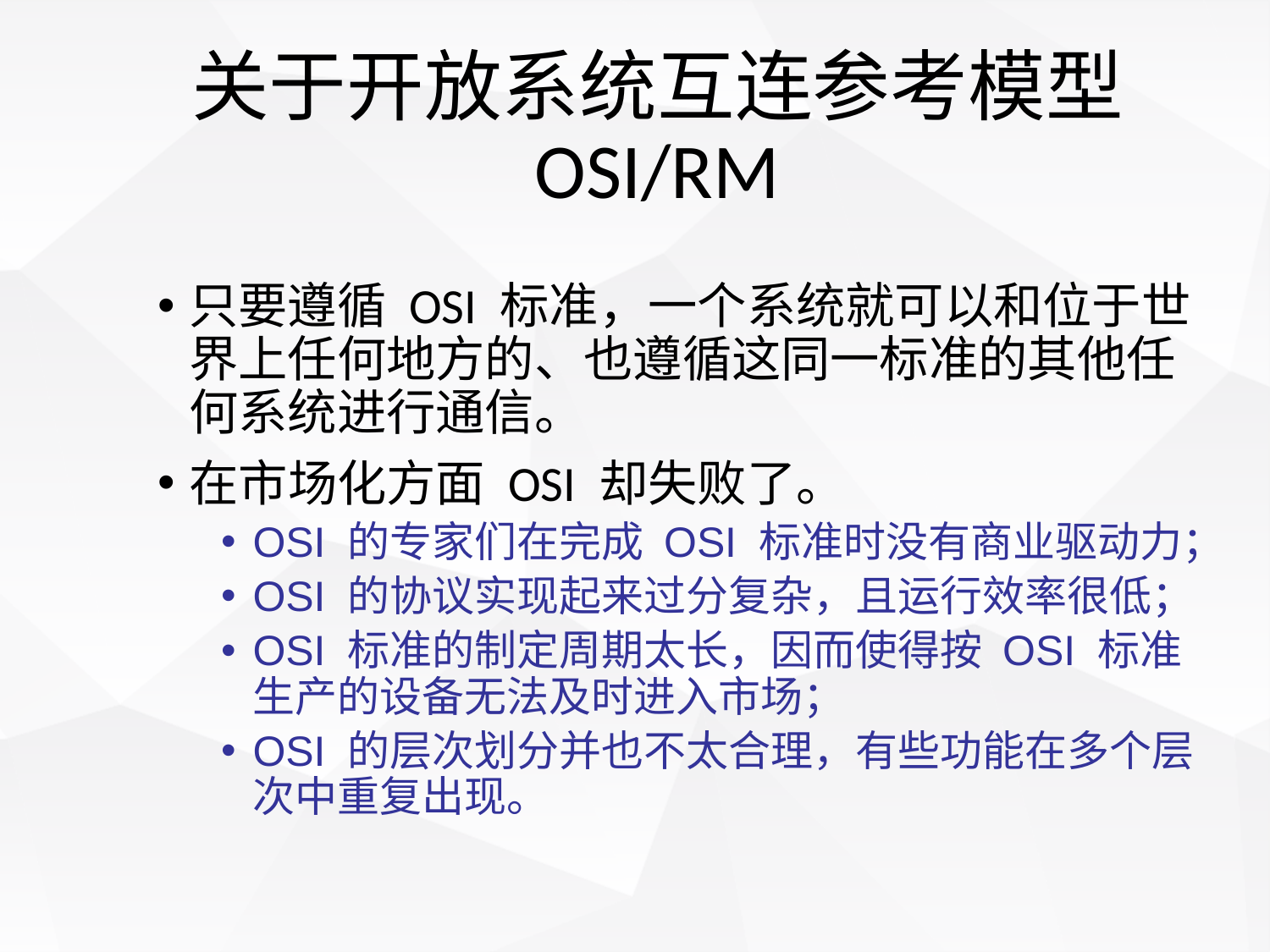

# 关于开放系统互连参考模型 OSI/RM
只要遵循 OSI 标准，一个系统就可以和位于世界上任何地方的、也遵循这同一标准的其他任何系统进行通信。
在市场化方面 OSI 却失败了。
OSI 的专家们在完成 OSI 标准时没有商业驱动力；
OSI 的协议实现起来过分复杂，且运行效率很低；
OSI 标准的制定周期太长，因而使得按 OSI 标准生产的设备无法及时进入市场；
OSI 的层次划分并也不太合理，有些功能在多个层次中重复出现。